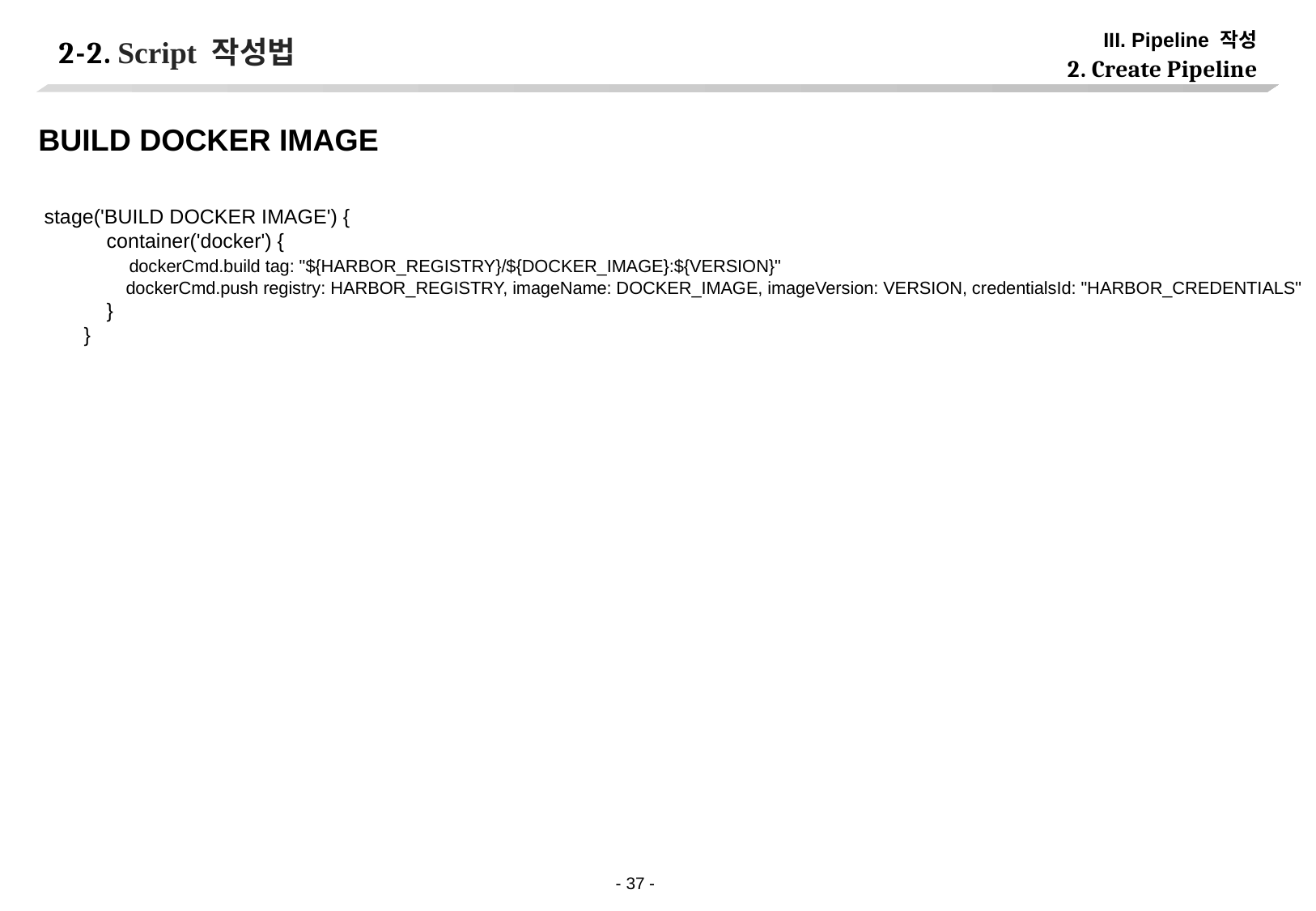

III. Pipeline 작성
# 2-2. Script 작성법
2. Create Pipeline
BUILD DOCKER IMAGE
 stage('BUILD DOCKER IMAGE') {
            container('docker') {
                dockerCmd.build tag: "${HARBOR_REGISTRY}/${DOCKER_IMAGE}:${VERSION}"
                  dockerCmd.push registry: HARBOR_REGISTRY, imageName: DOCKER_IMAGE, imageVersion: VERSION, credentialsId: "HARBOR_CREDENTIALS"
            }
        }